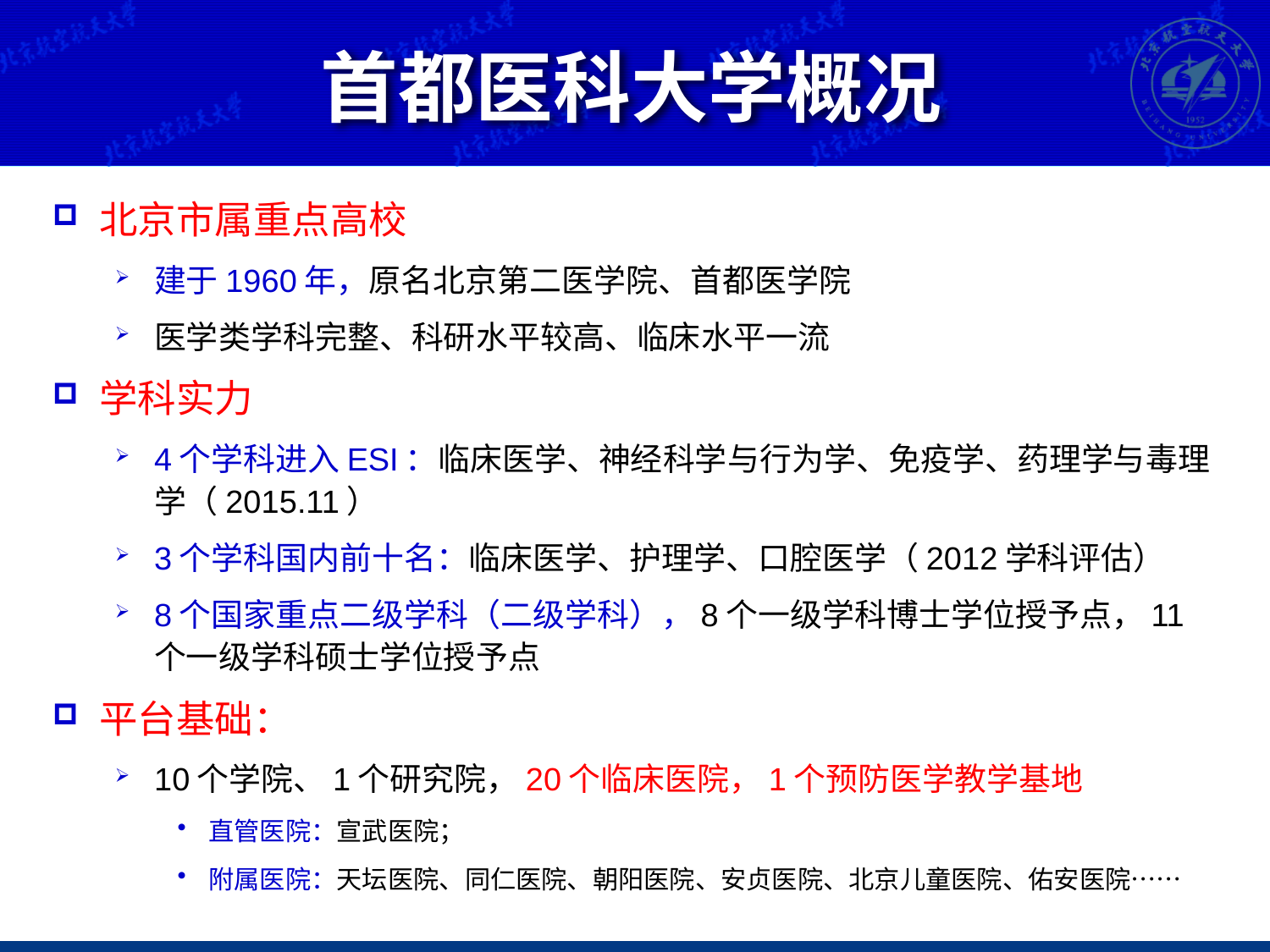

# 首都医科大学概况
北京市属重点高校
建于1960年，原名北京第二医学院、首都医学院
医学类学科完整、科研水平较高、临床水平一流
学科实力
4个学科进入ESI：临床医学、神经科学与行为学、免疫学、药理学与毒理学（2015.11）
3个学科国内前十名：临床医学、护理学、口腔医学（2012学科评估）
8个国家重点二级学科（二级学科），8个一级学科博士学位授予点，11个一级学科硕士学位授予点
平台基础：
10个学院、1个研究院，20个临床医院，1个预防医学教学基地
直管医院：宣武医院；
附属医院：天坛医院、同仁医院、朝阳医院、安贞医院、北京儿童医院、佑安医院……